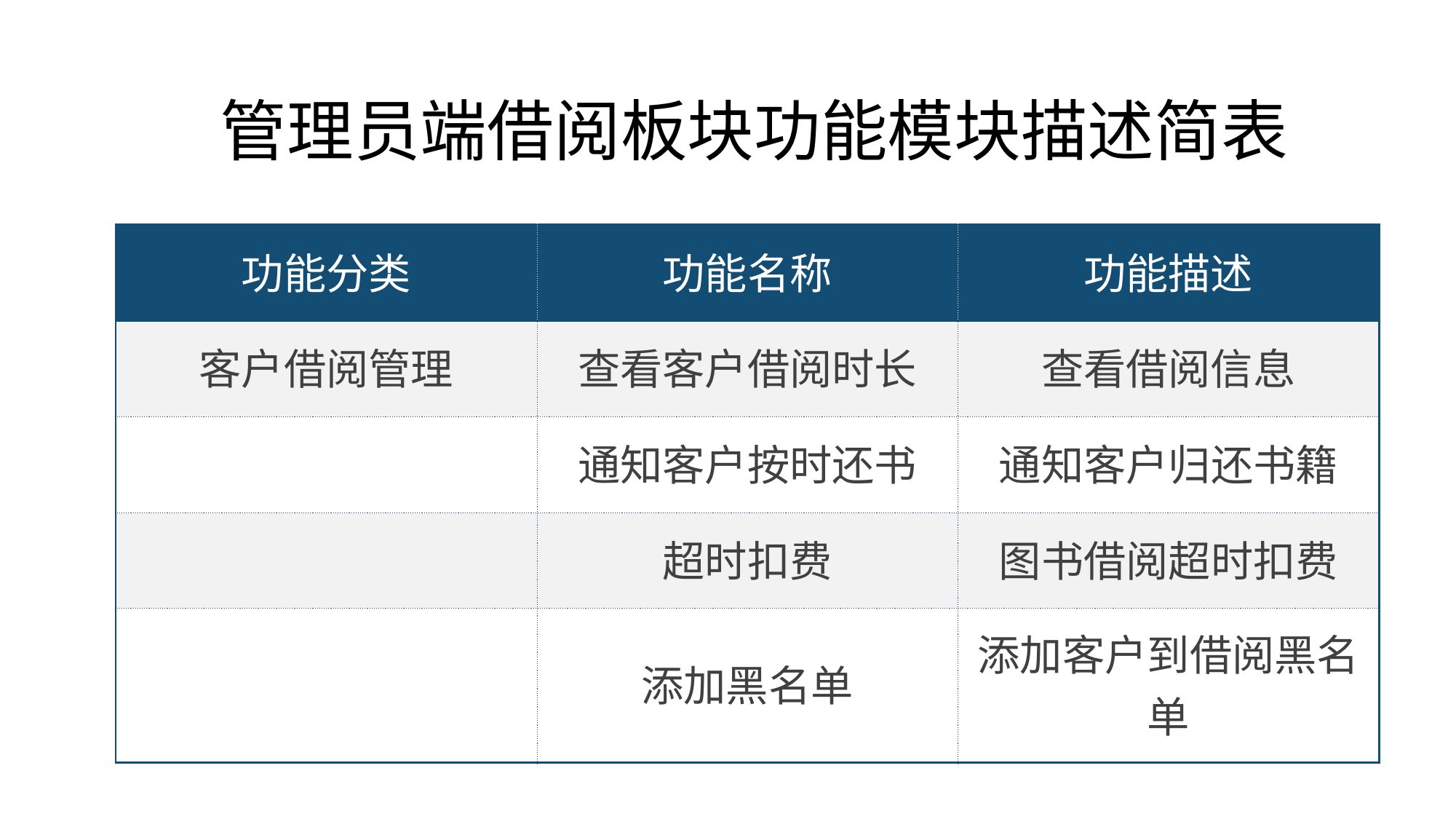

# 管理员端借阅板块功能模块描述简表
| 功能分类 | 功能名称 | 功能描述 |
| --- | --- | --- |
| 客户借阅管理 | 查看客户借阅时长 | 查看借阅信息 |
|  | 通知客户按时还书 | 通知客户归还书籍 |
|  | 超时扣费 | 图书借阅超时扣费 |
|  | 添加黑名单 | 添加客户到借阅黑名单 |